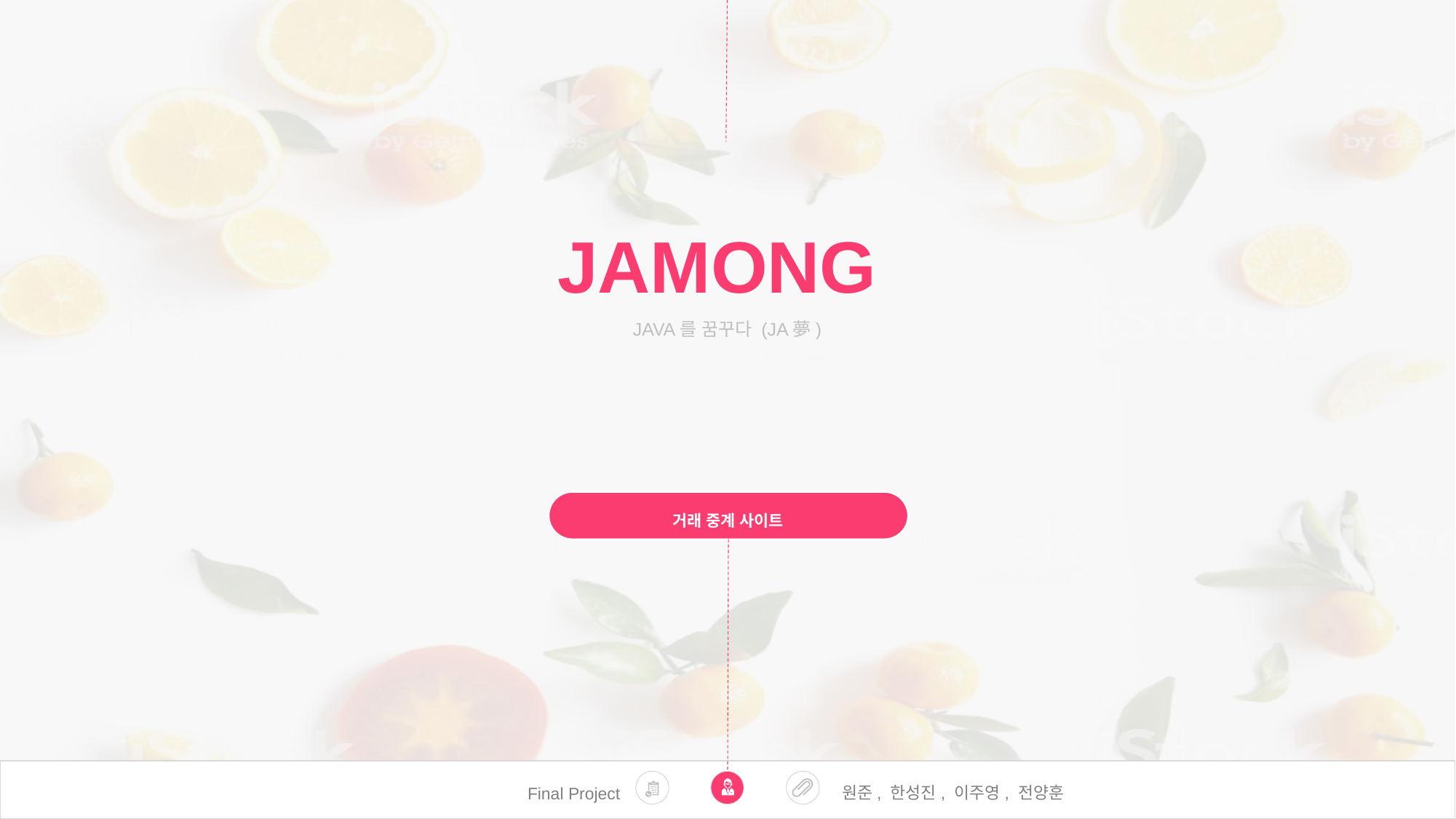

JAMONG
JAVA를 꿈꾸다 (JA夢)
거래 중계 사이트

원준, 한성진, 이주영, 전양훈
Final Project